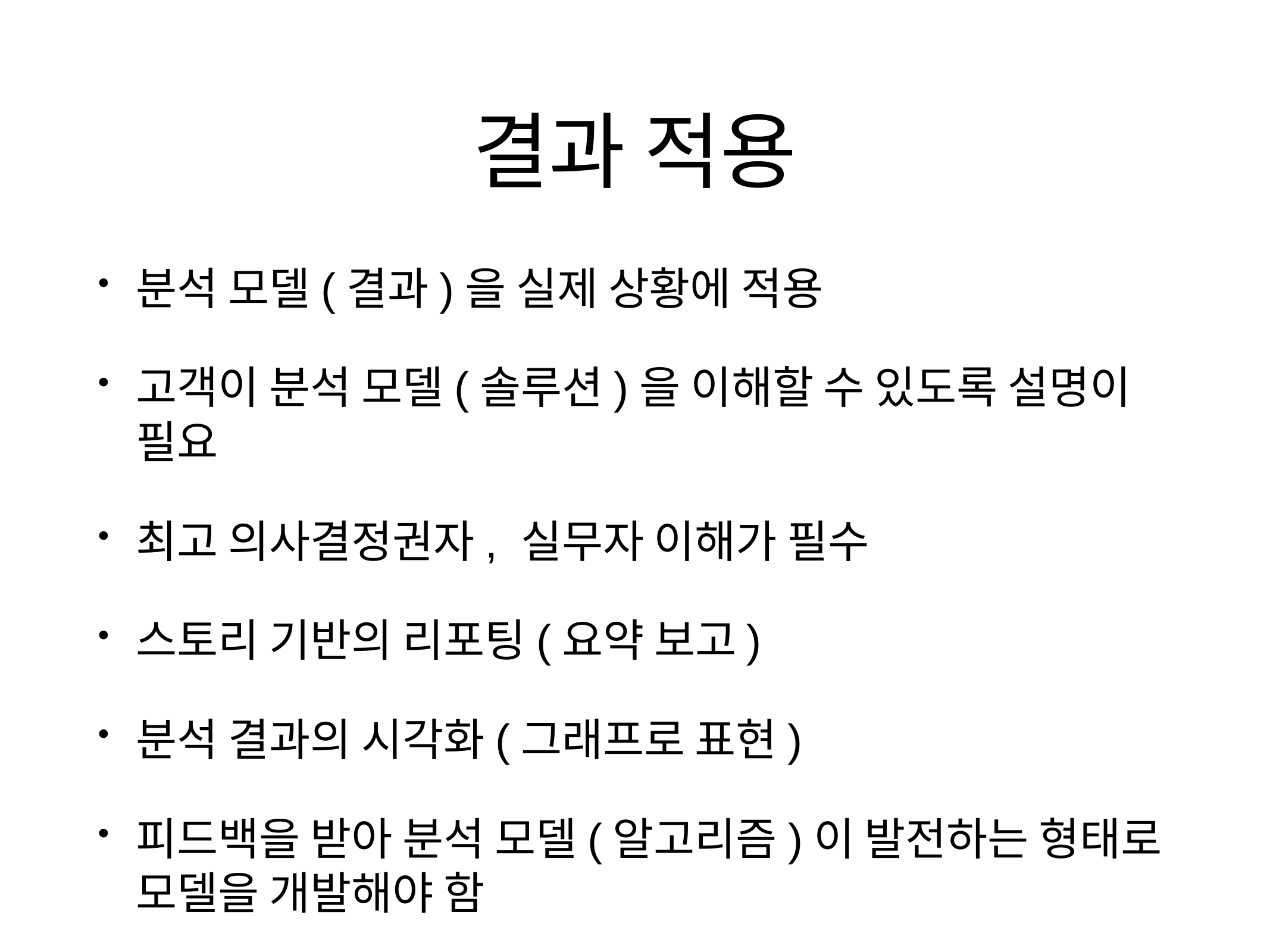

# 결과 적용
분석 모델(결과)을 실제 상황에 적용
고객이 분석 모델(솔루션)을 이해할 수 있도록 설명이 필요
최고 의사결정권자, 실무자 이해가 필수
스토리 기반의 리포팅(요약 보고)
분석 결과의 시각화(그래프로 표현)
피드백을 받아 분석 모델(알고리즘)이 발전하는 형태로 모델을 개발해야 함
81